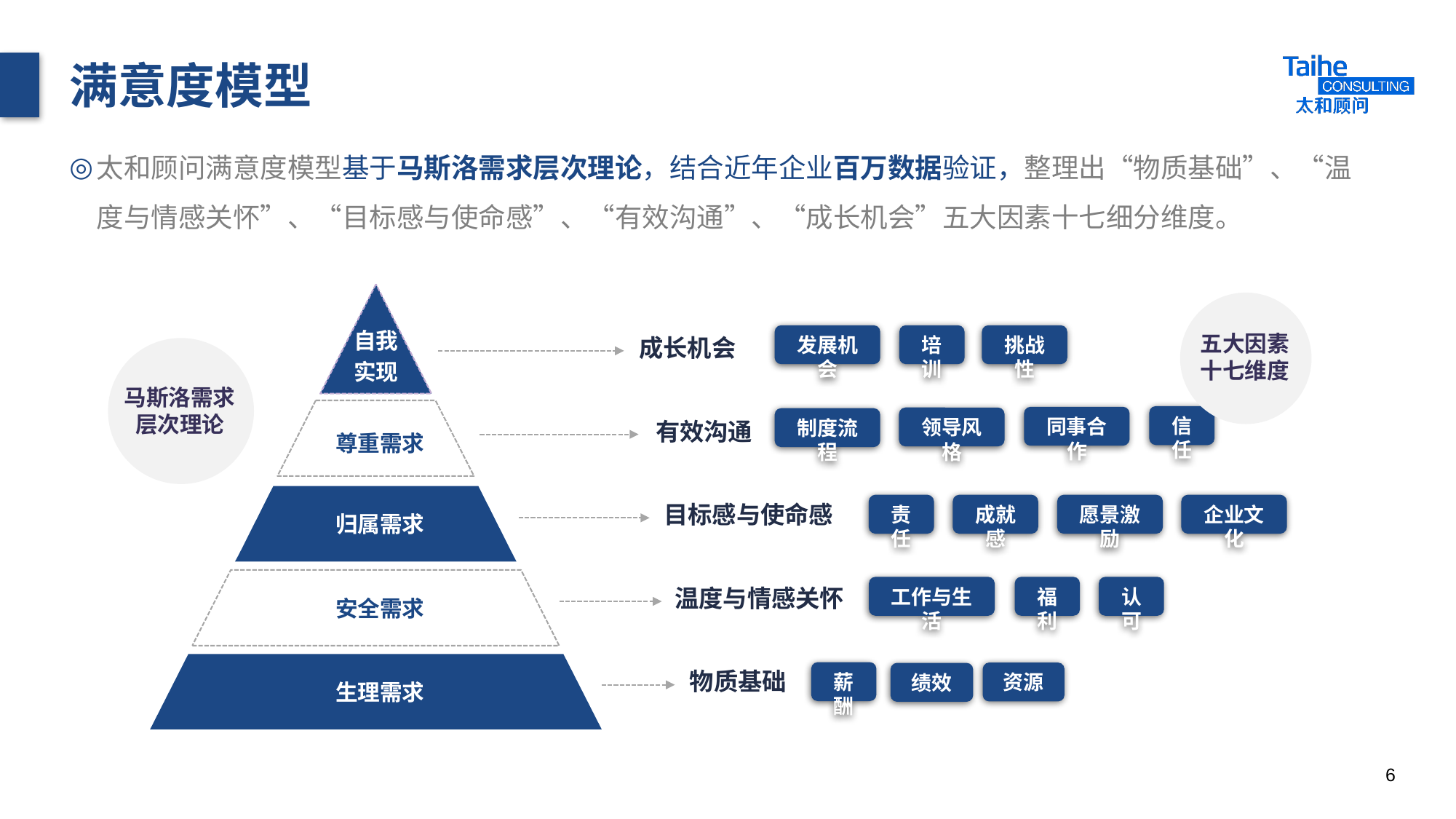

# 满意度模型
太和顾问满意度模型基于马斯洛需求层次理论，结合近年企业百万数据验证，整理出“物质基础”、“温度与情感关怀”、“目标感与使命感”、“有效沟通”、“成长机会”五大因素十七细分维度。

自我
实现

尊重需求

归属需求

安全需求

生理需求

五大因素
十七维度
发展机会
培训
挑战性
成长机会

马斯洛需求
层次理论
信任
同事合作
领导风格
制度流程
有效沟通
目标感与使命感
责任
成就感
愿景激励
企业文化
工作与生活
福利
认可
温度与情感关怀
物质基础
薪酬
资源
绩效
6